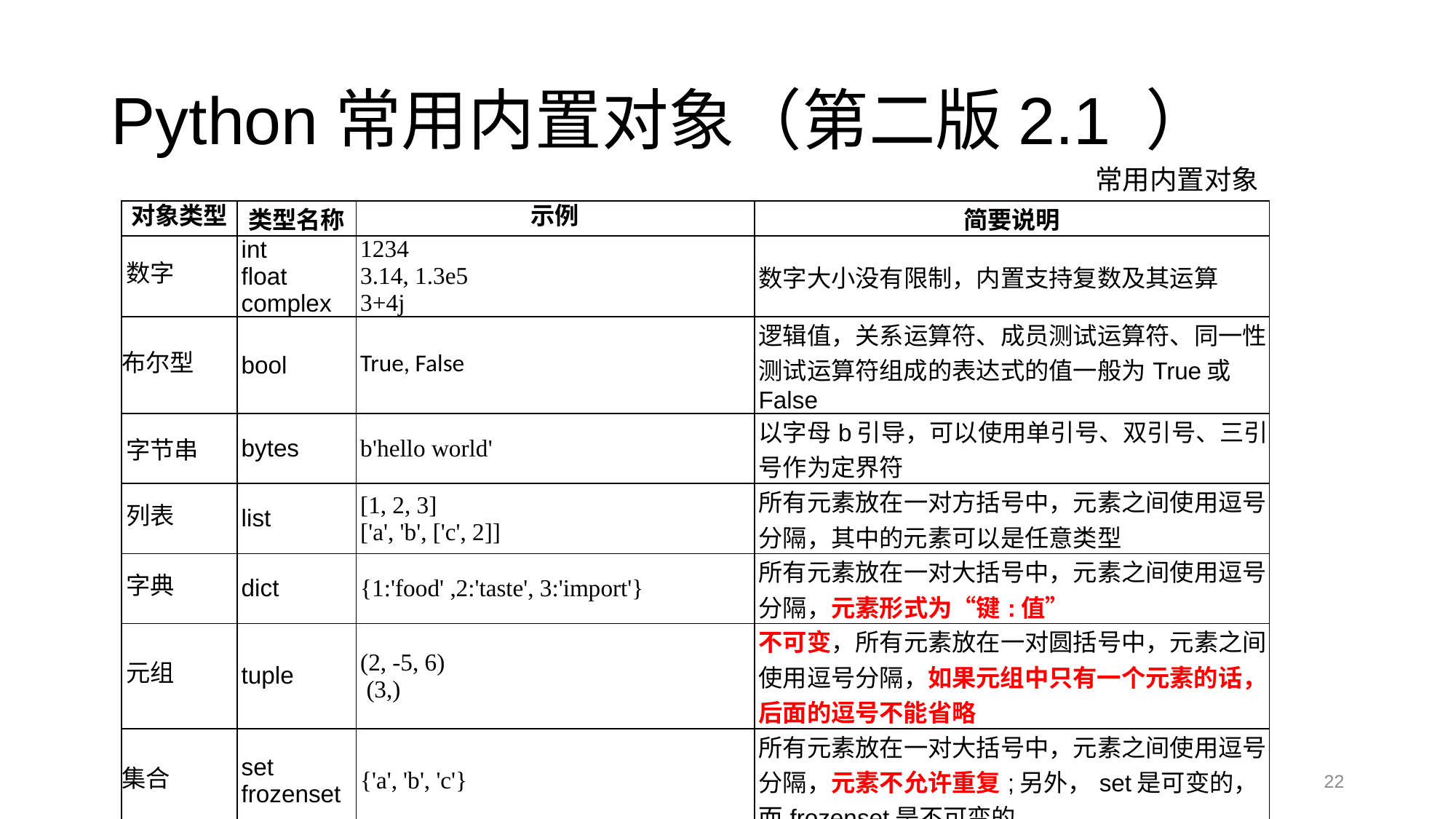

# Python常用内置对象（第二版2.1 ）
常用内置对象
| 对象类型 | 类型名称 | 示例 | 简要说明 |
| --- | --- | --- | --- |
| 数字 | int float complex | 1234 3.14, 1.3e5 3+4j | 数字大小没有限制，内置支持复数及其运算 |
| 布尔型 | bool | True, False | 逻辑值，关系运算符、成员测试运算符、同一性测试运算符组成的表达式的值一般为True或False |
| 字节串 | bytes | b'hello world' | 以字母b引导，可以使用单引号、双引号、三引号作为定界符 |
| 列表 | list | [1, 2, 3] ['a', 'b', ['c', 2]] | 所有元素放在一对方括号中，元素之间使用逗号分隔，其中的元素可以是任意类型 |
| 字典 | dict | {1:'food' ,2:'taste', 3:'import'} | 所有元素放在一对大括号中，元素之间使用逗号分隔，元素形式为“键:值” |
| 元组 | tuple | (2, -5, 6) (3,) | 不可变，所有元素放在一对圆括号中，元素之间使用逗号分隔，如果元组中只有一个元素的话，后面的逗号不能省略 |
| 集合 | set frozenset | {'a', 'b', 'c'} | 所有元素放在一对大括号中，元素之间使用逗号分隔，元素不允许重复;另外，set是可变的，而frozenset是不可变的 |
22